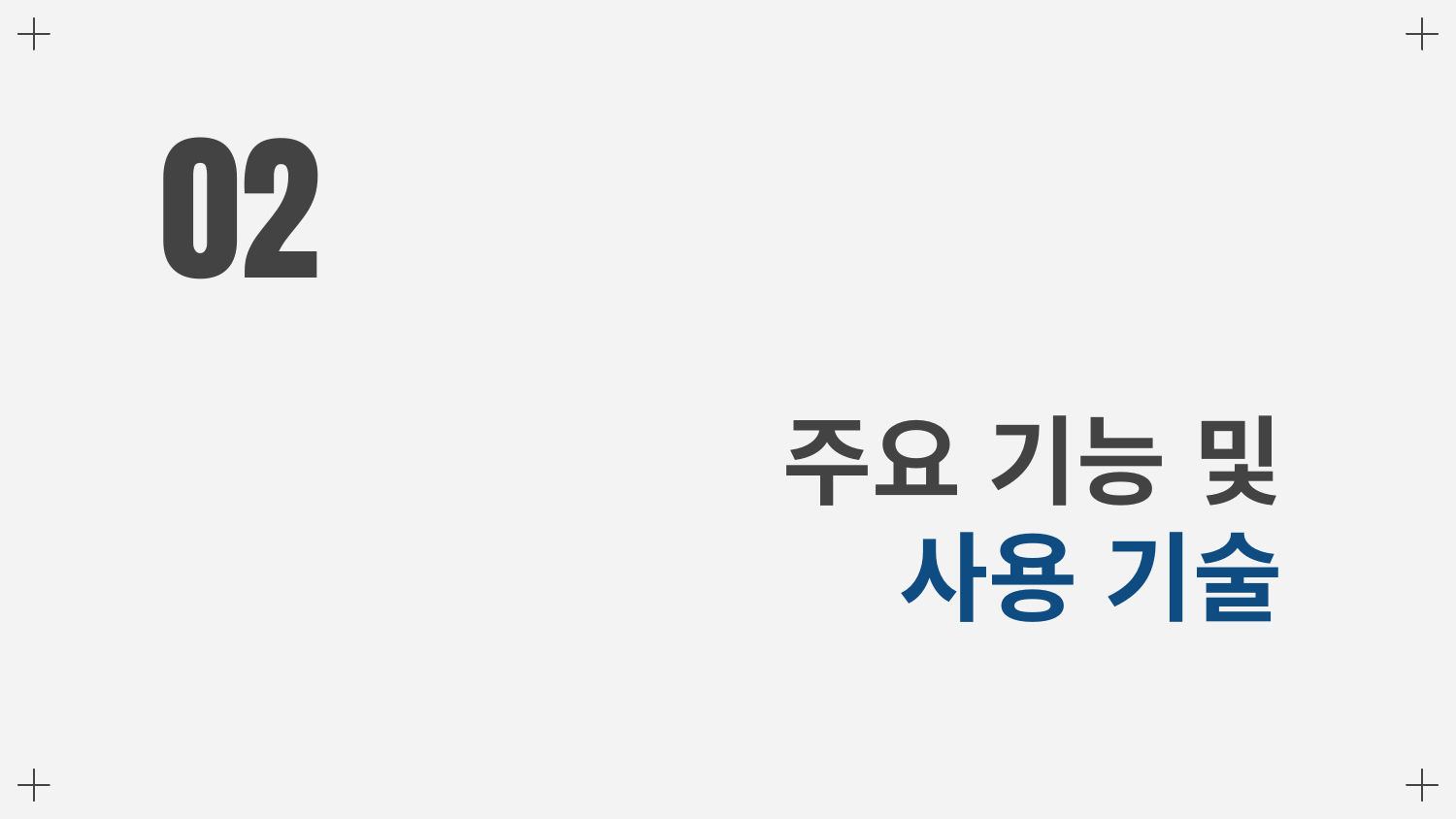

02
# 주요 기능 및 사용 기술